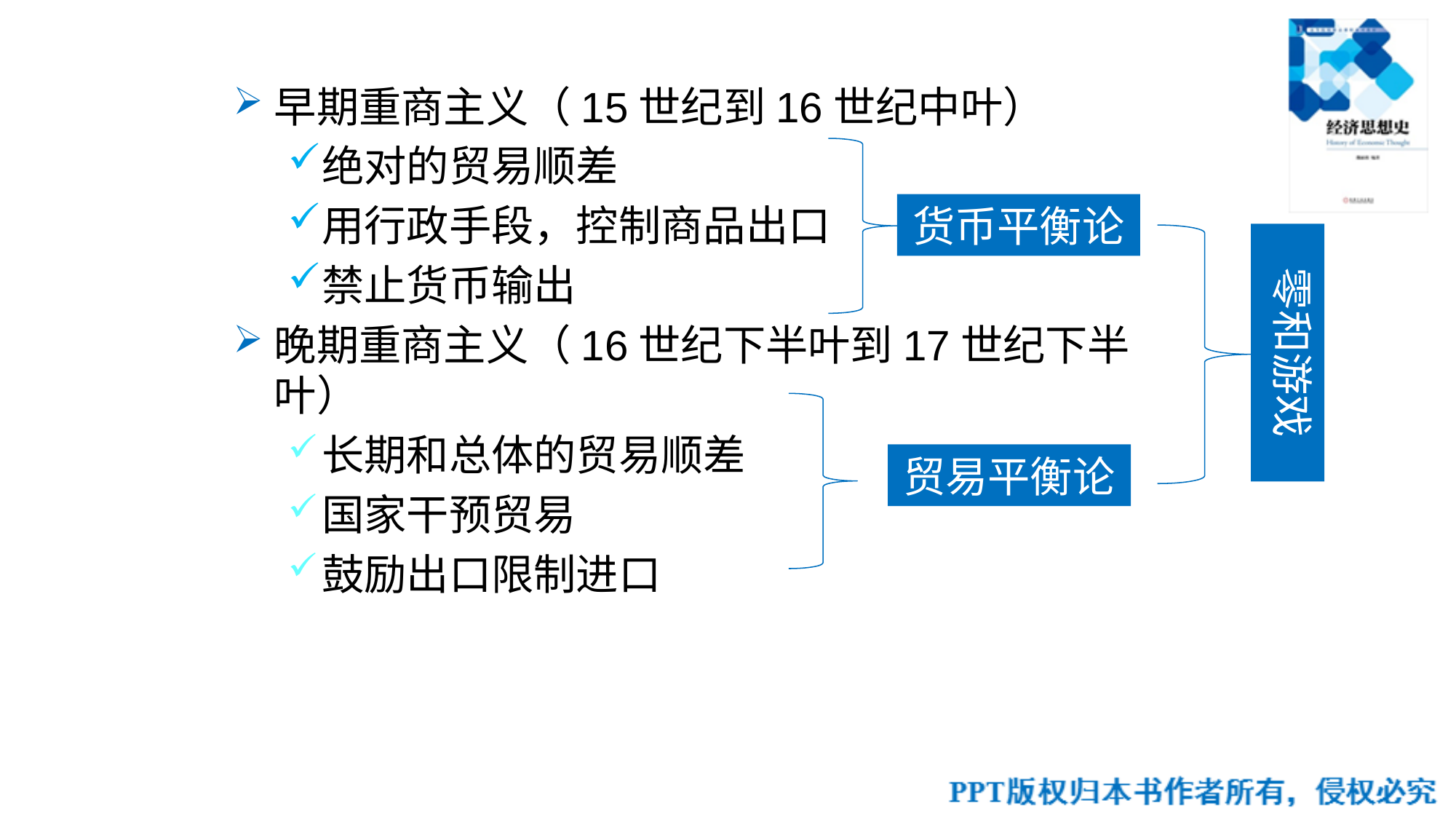

早期重商主义（15世纪到16世纪中叶）
绝对的贸易顺差
用行政手段，控制商品出口
禁止货币输出
晚期重商主义（16世纪下半叶到17世纪下半叶）
长期和总体的贸易顺差
国家干预贸易
鼓励出口限制进口

货币平衡论
零和游戏

贸易平衡论
50